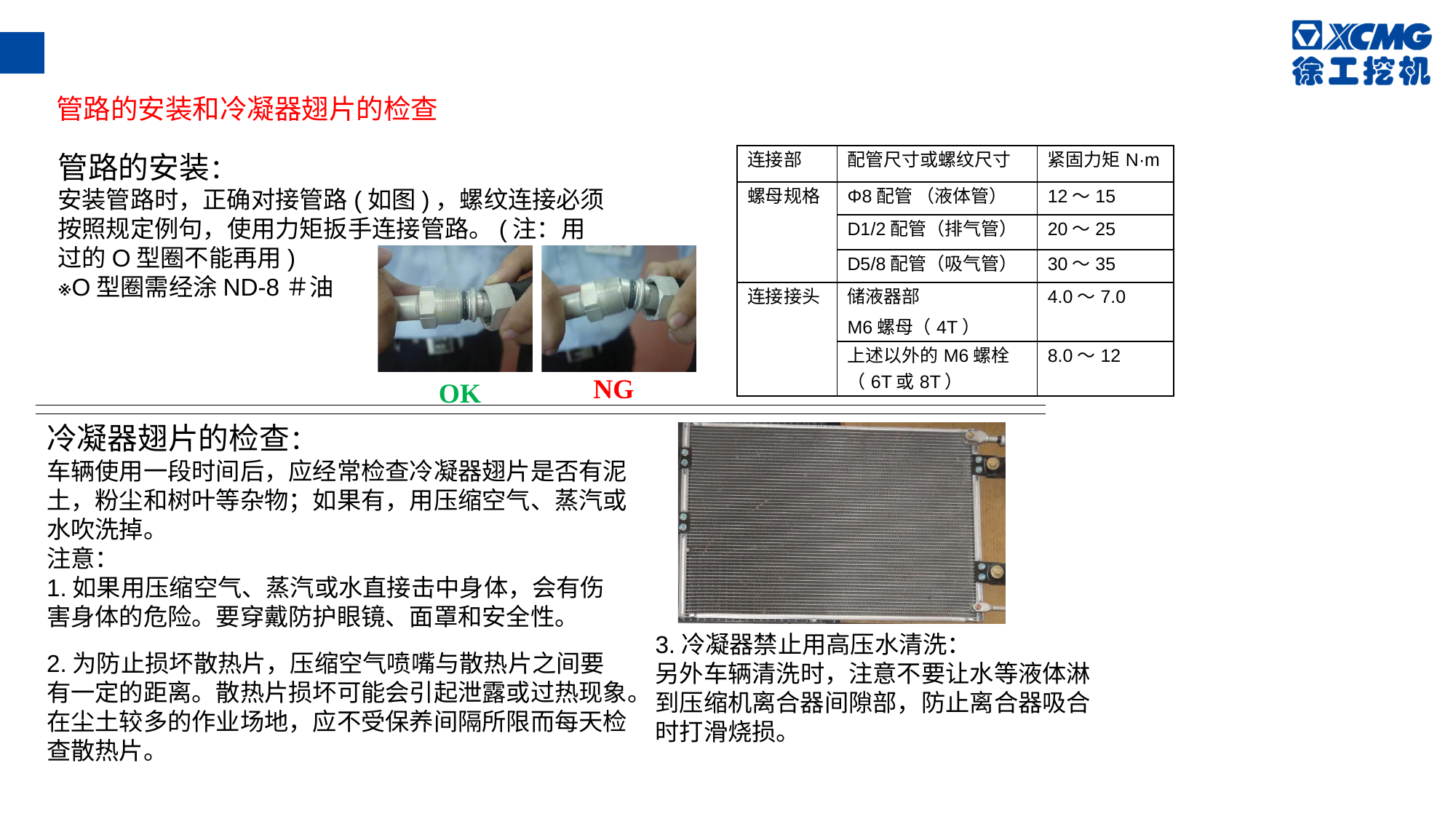

管路的安装和冷凝器翅片的检查
管路的安装：
安装管路时，正确对接管路(如图)，螺纹连接必须按照规定例句，使用力矩扳手连接管路。(注：用过的O型圈不能再用)
※O型圈需经涂ND-8＃油
| 连接部 | 配管尺寸或螺纹尺寸 | 紧固力矩N·m |
| --- | --- | --- |
| 螺母规格 | Φ8配管 （液体管） | 12～15 |
|  | D1/2配管（排气管） | 20～25 |
|  | D5/8配管（吸气管） | 30～35 |
| 连接接头 | 储液器部 M6螺母（4T） | 4.0～7.0 |
|  | 上述以外的M6螺栓 （6T或8T） | 8.0～12 |

NG
OK

冷凝器翅片的检查：
车辆使用一段时间后，应经常检查冷凝器翅片是否有泥土，粉尘和树叶等杂物；如果有，用压缩空气、蒸汽或水吹洗掉。
注意：
1.如果用压缩空气、蒸汽或水直接击中身体，会有伤害身体的危险。要穿戴防护眼镜、面罩和安全性。
2.为防止损坏散热片，压缩空气喷嘴与散热片之间要有一定的距离。散热片损坏可能会引起泄露或过热现象。在尘土较多的作业场地，应不受保养间隔所限而每天检查散热片。

3.冷凝器禁止用高压水清洗：
另外车辆清洗时，注意不要让水等液体淋到压缩机离合器间隙部，防止离合器吸合时打滑烧损。